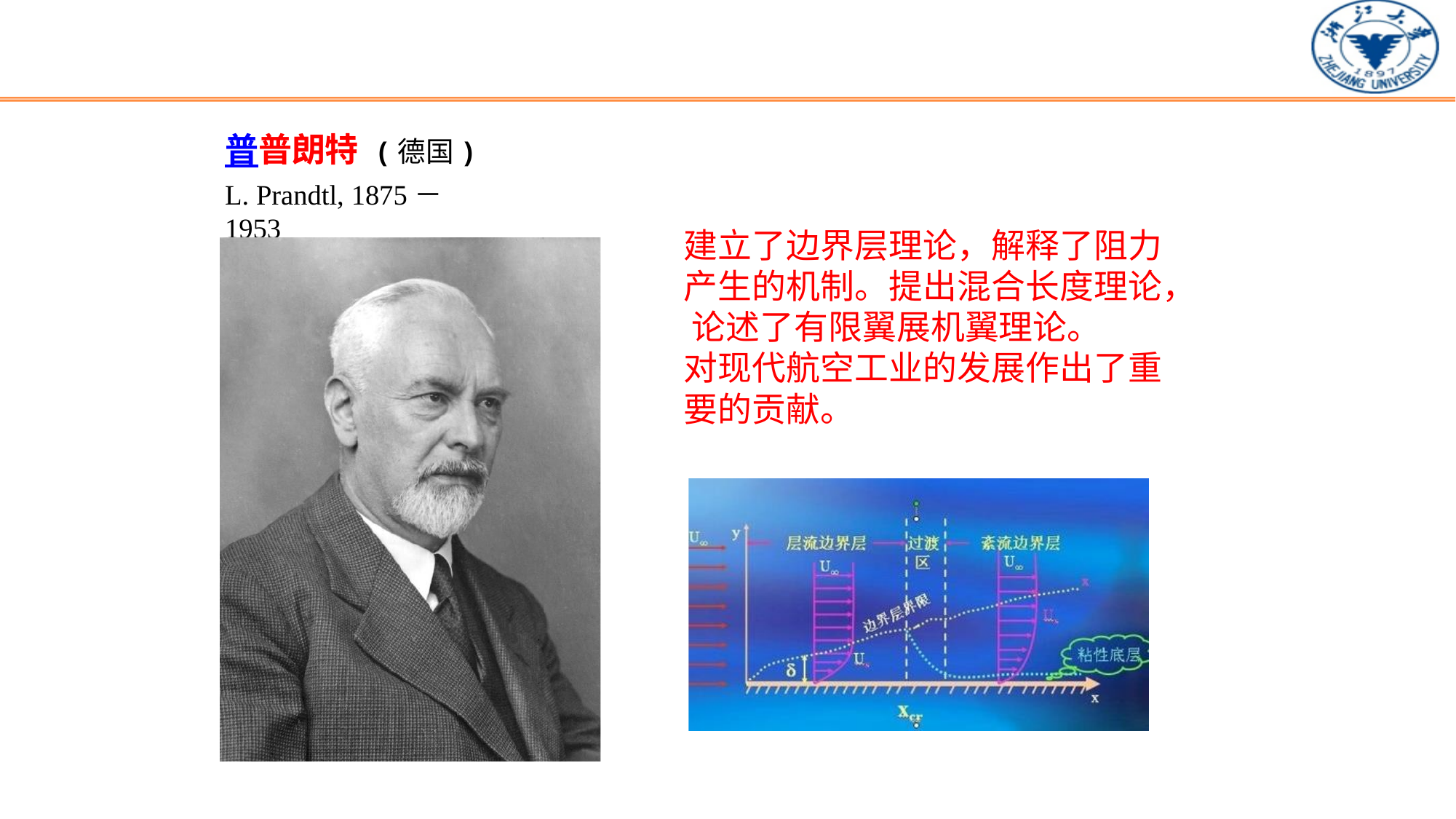

普普朗特 (德国)
L. Prandtl, 1875－1953
建立了边界层理论，解释了阻力 产生的机制。提出混合长度理论， 论述了有限翼展机翼理论。
对现代航空工业的发展作出了重要的贡献。

11